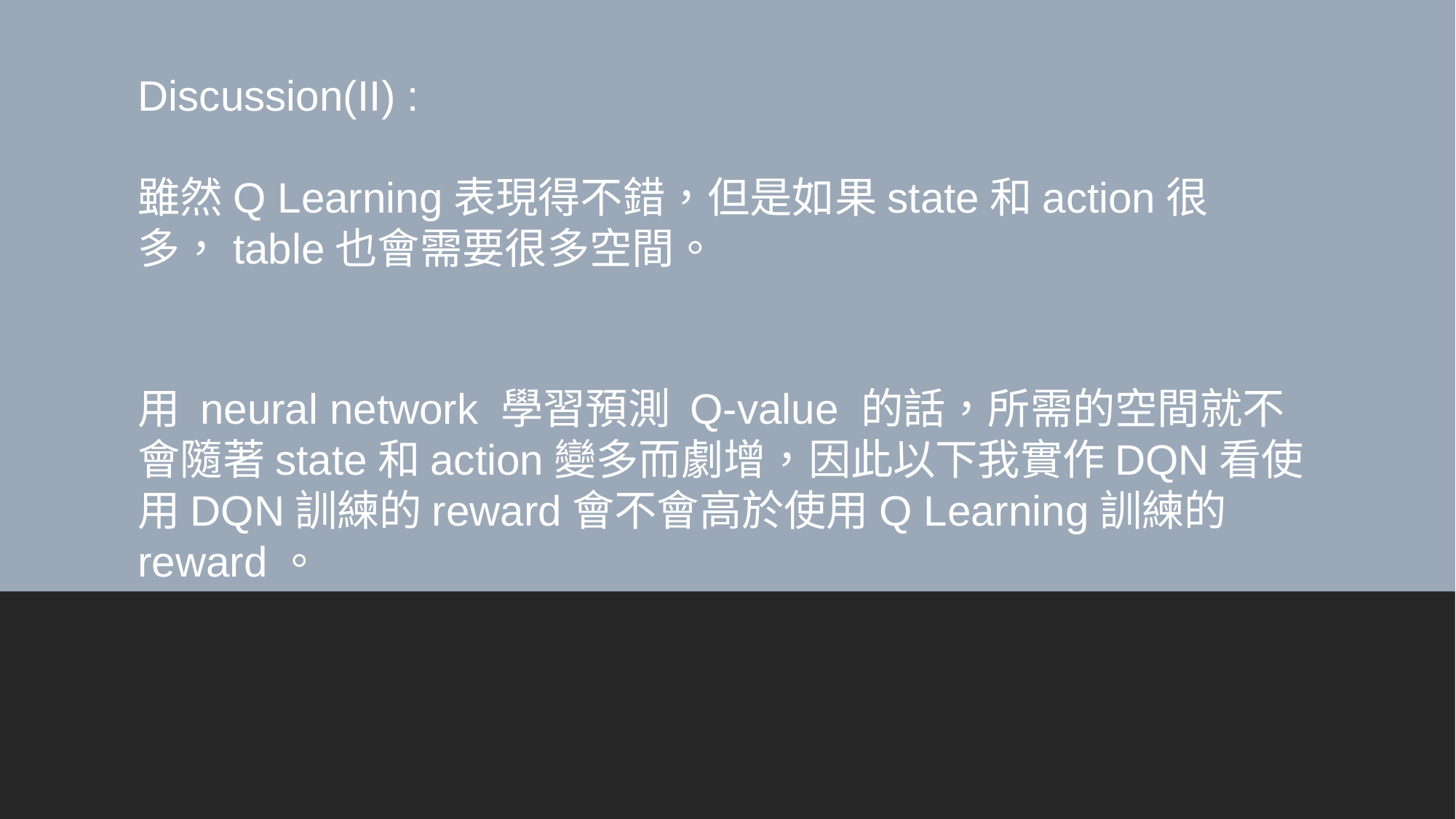

Discussion(II) :

雖然Q Learning表現得不錯，但是如果state和action很多，table也會需要很多空間。

用 neural network 學習預測 Q-value 的話，所需的空間就不會隨著state和action變多而劇增，因此以下我實作DQN看使用DQN訓練的reward會不會高於使用Q Learning訓練的reward。